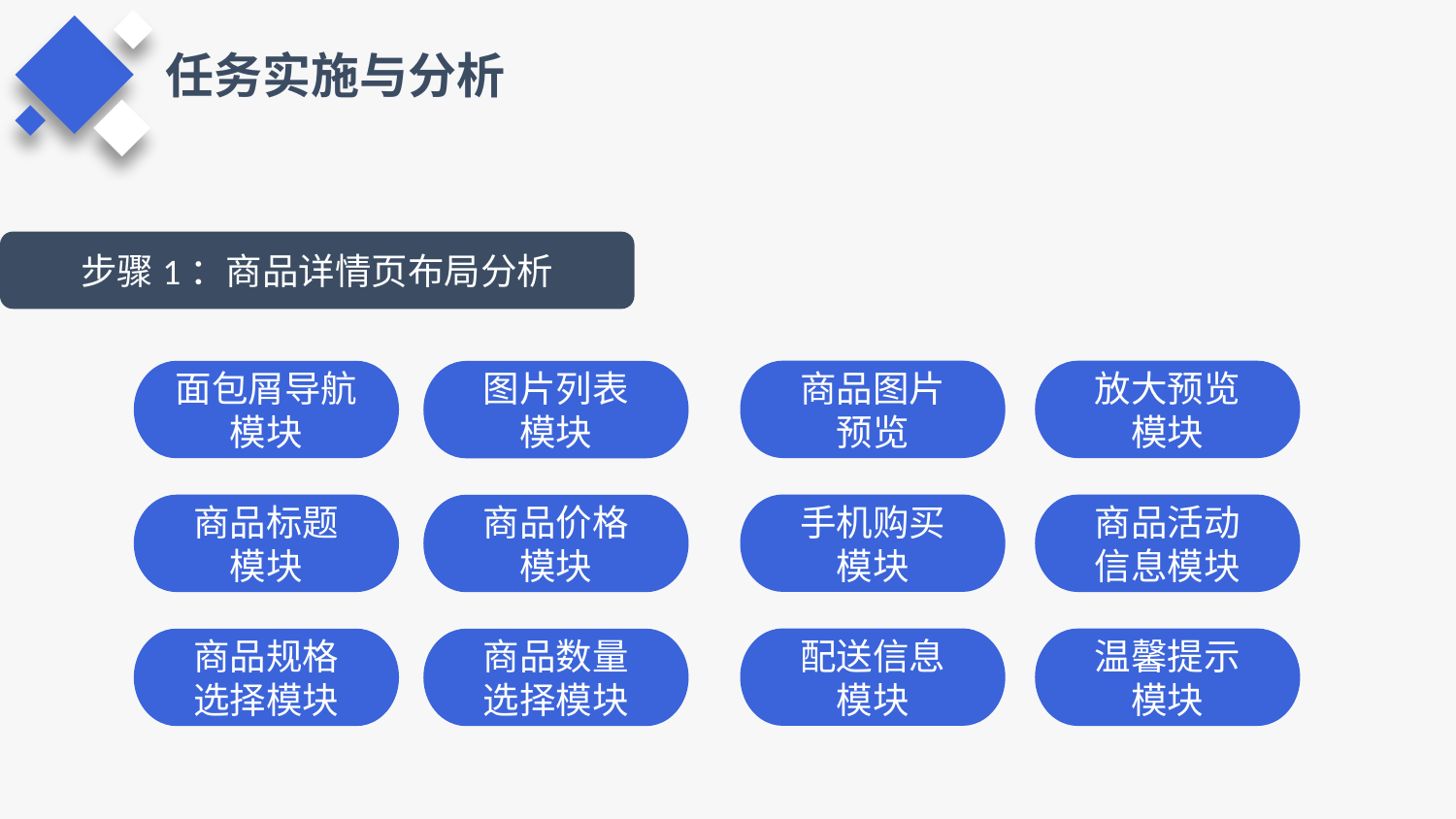

任务实施与分析

步骤1：商品详情页布局分析
商品图片
预览
放大预览
模块
面包屑导航模块
图片列表
模块
手机购买
模块
商品活动
信息模块
商品标题
模块
商品价格
模块
配送信息
模块
温馨提示
模块
商品规格
选择模块
商品数量
选择模块